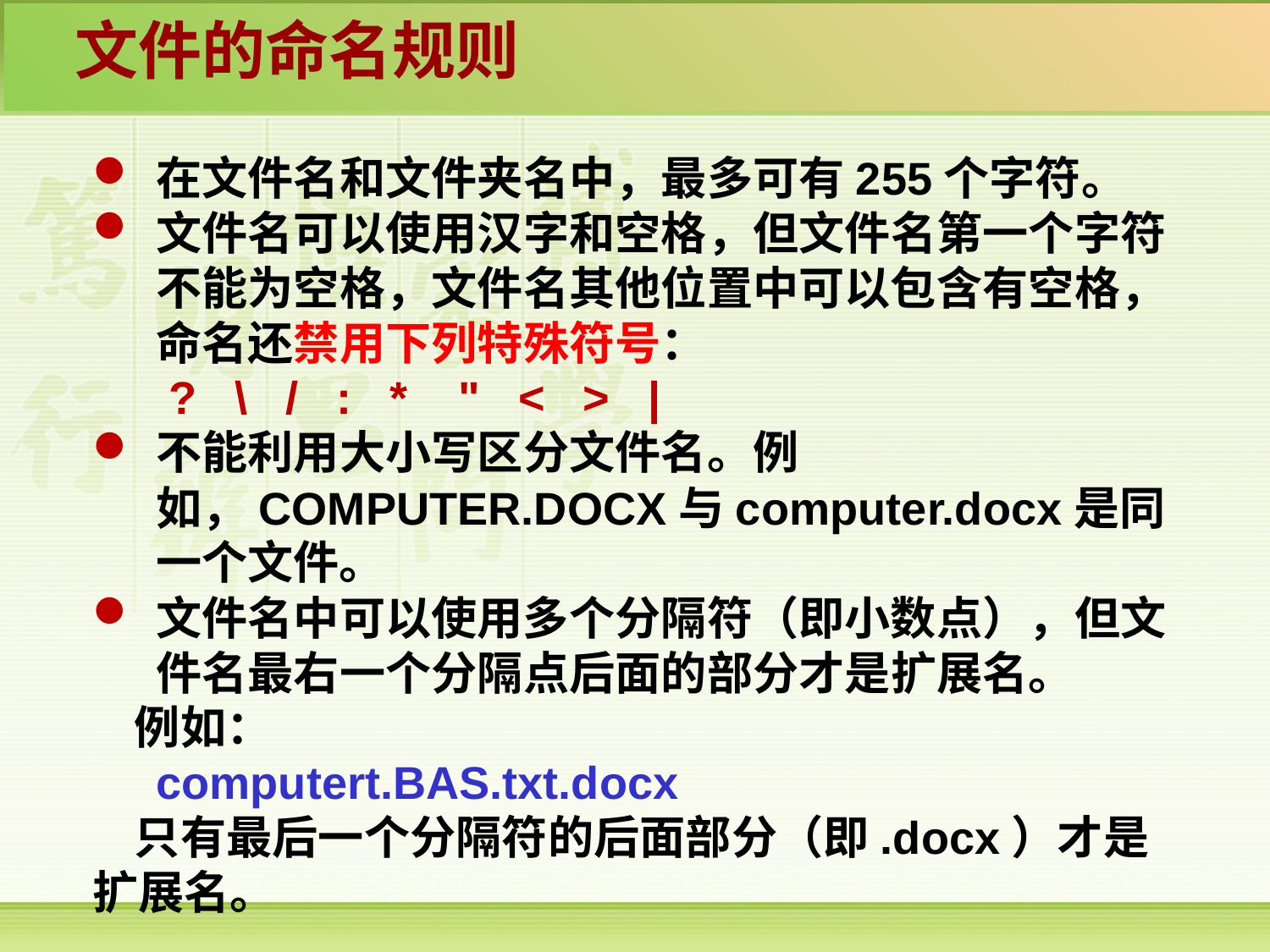

文件的命名规则

在文件名和文件夹名中，最多可有255个字符。
文件名可以使用汉字和空格，但文件名第一个字符不能为空格，文件名其他位置中可以包含有空格，命名还禁用下列特殊符号：
      ?   \   /   :   *    "   <   >   |
不能利用大小写区分文件名。例如，COMPUTER.DOCX与computer.docx是同一个文件。
文件名中可以使用多个分隔符（即小数点），但文件名最右一个分隔点后面的部分才是扩展名。
   例如：
     computert.BAS.txt.docx
   只有最后一个分隔符的后面部分（即.docx）才是扩展名。

38